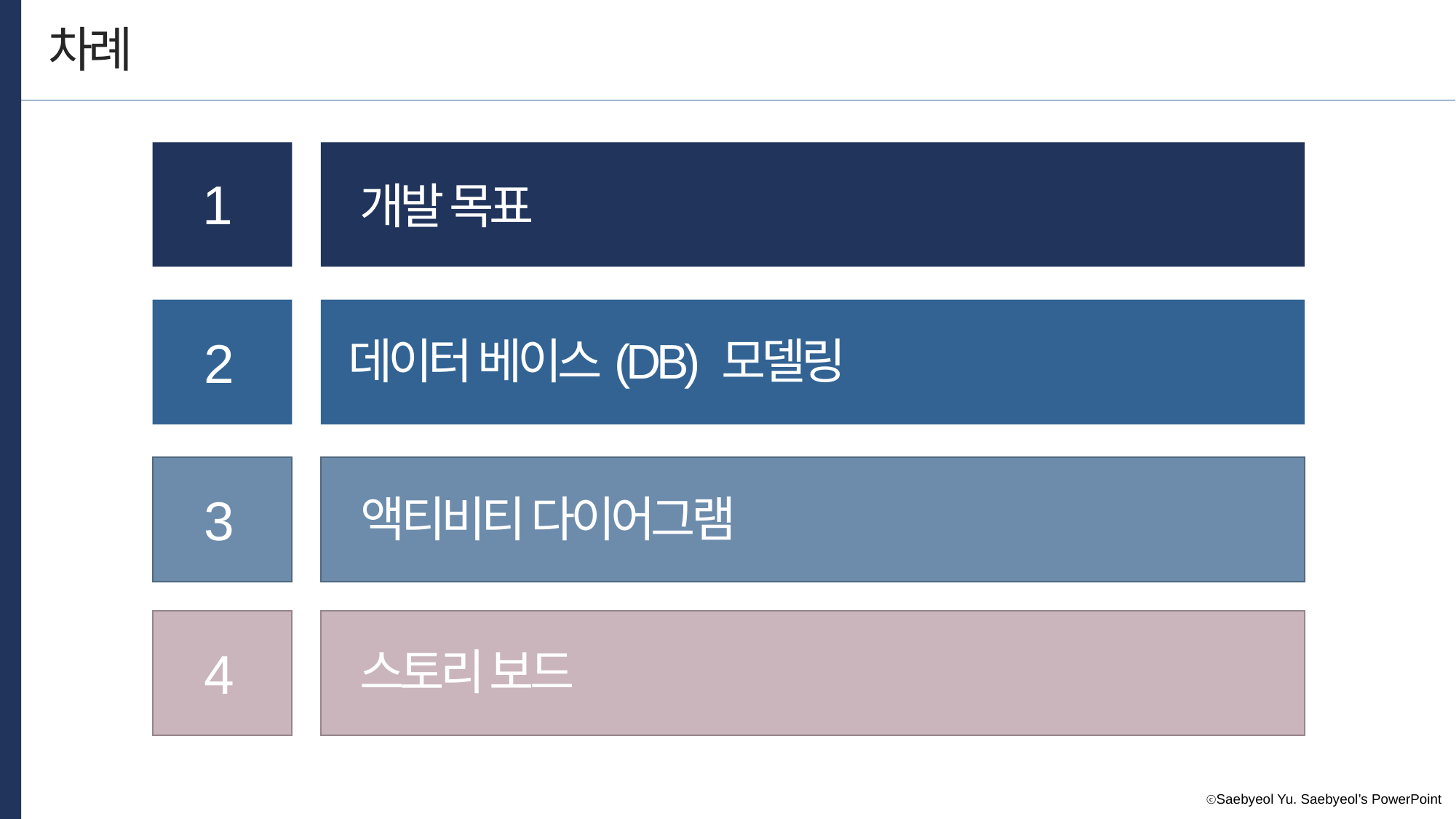

차례

1
개발 목표

2
데이터 베이스(DB) 모델링

3
액티비티 다이어그램

4
스토리 보드